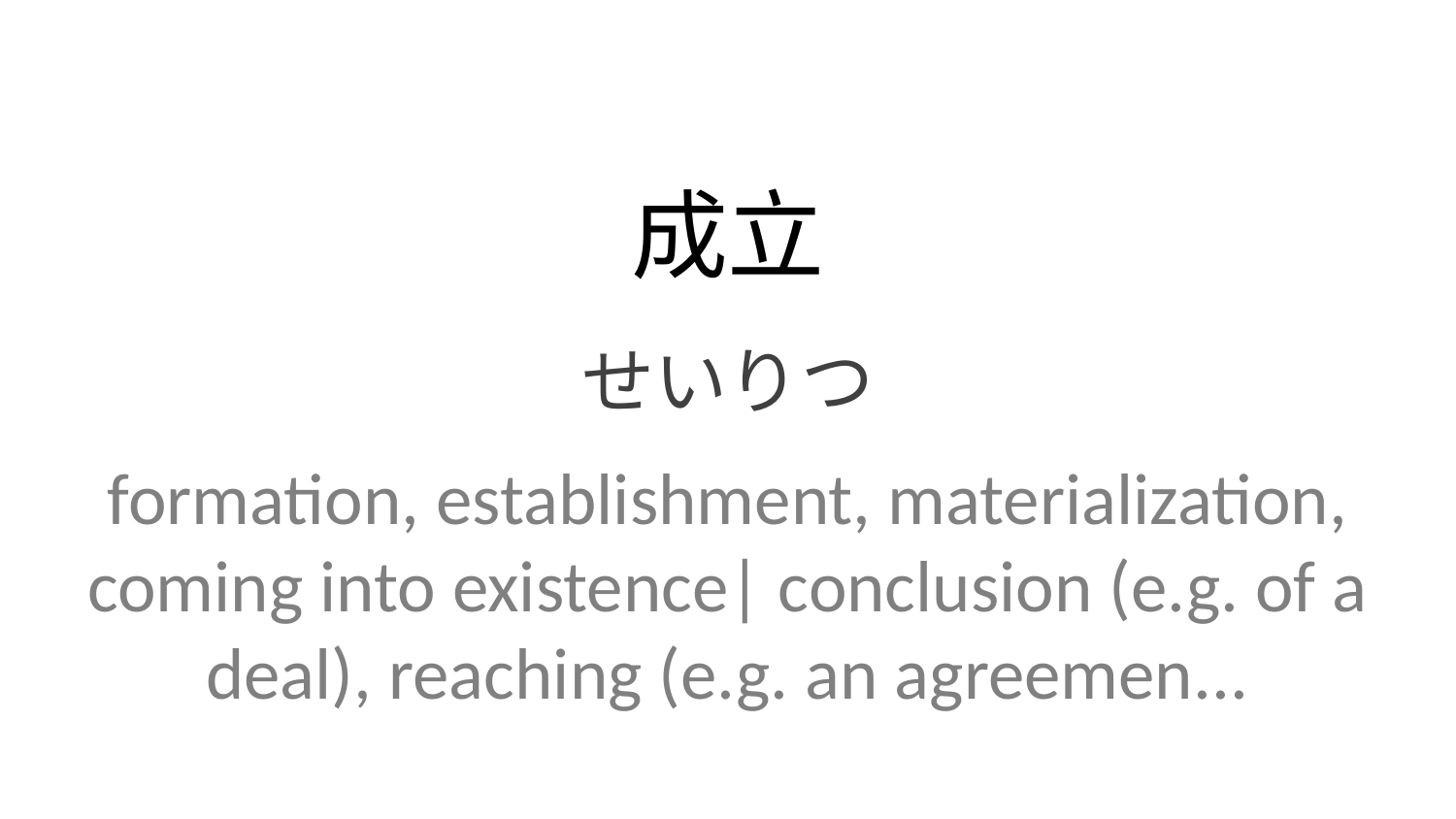

成立

せいりつ
formation, establishment, materialization, coming into existence| conclusion (e.g. of a deal), reaching (e.g. an agreemen...